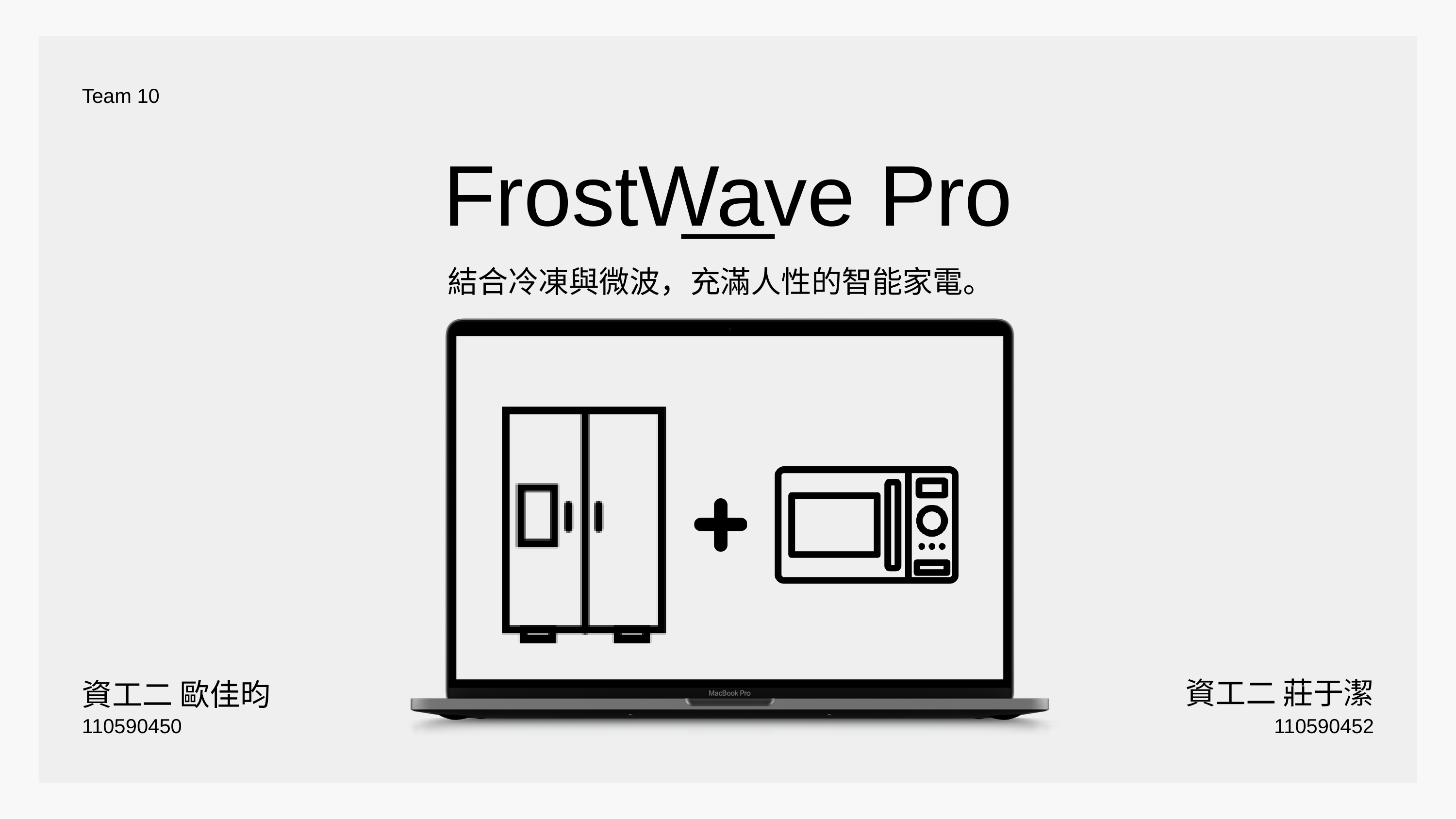

Team 10
FrostWave Pro

結合冷凍與微波，充滿人性的智能家電。

資工二 莊于潔
資工二 歐佳昀
110590450
110590452